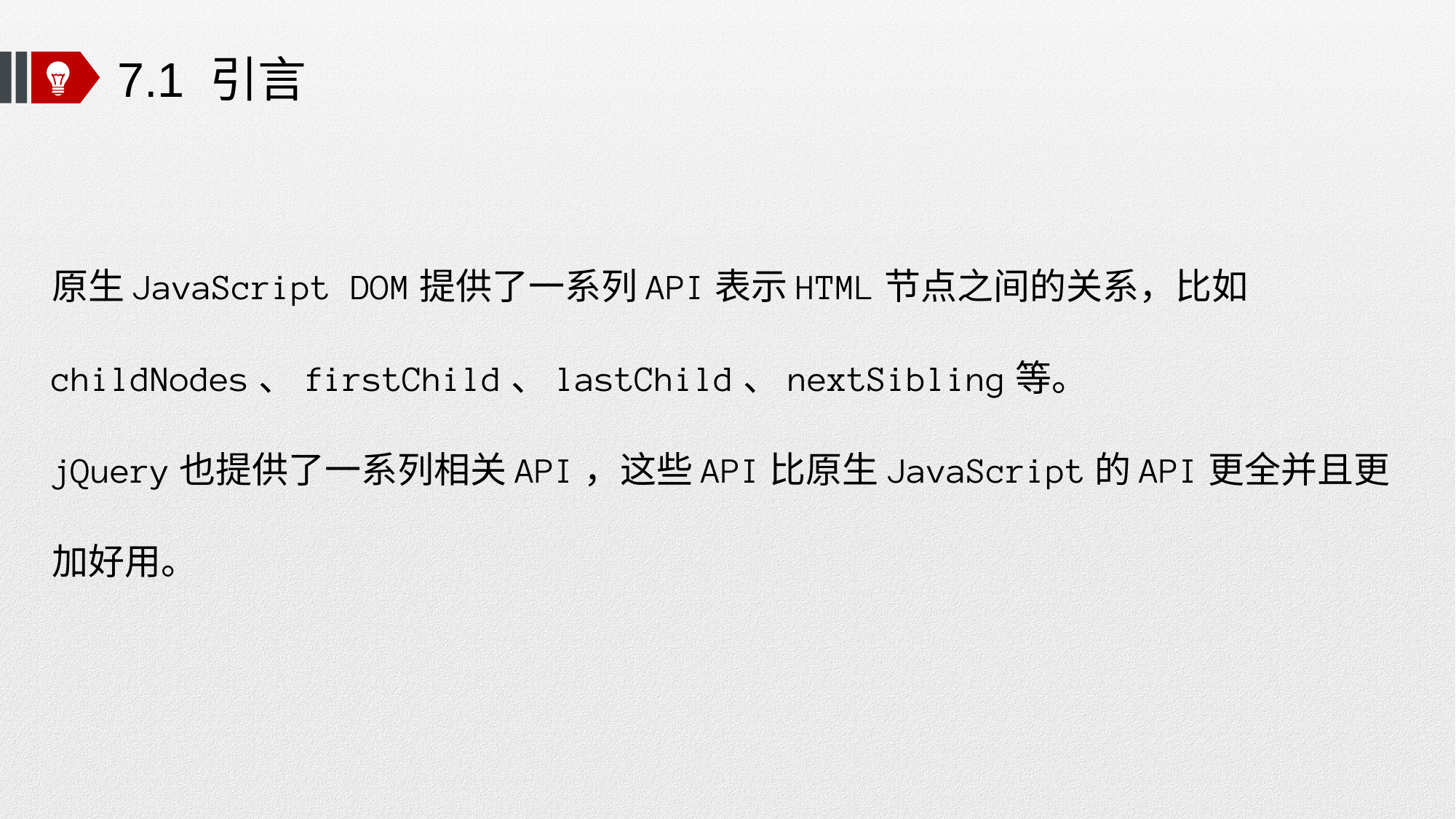

# 7.1 引言

原生JavaScript DOM提供了一系列API表示HTML节点之间的关系，比如childNodes、firstChild、lastChild、nextSibling等。
jQuery也提供了一系列相关API，这些API比原生JavaScript的API更全并且更加好用。